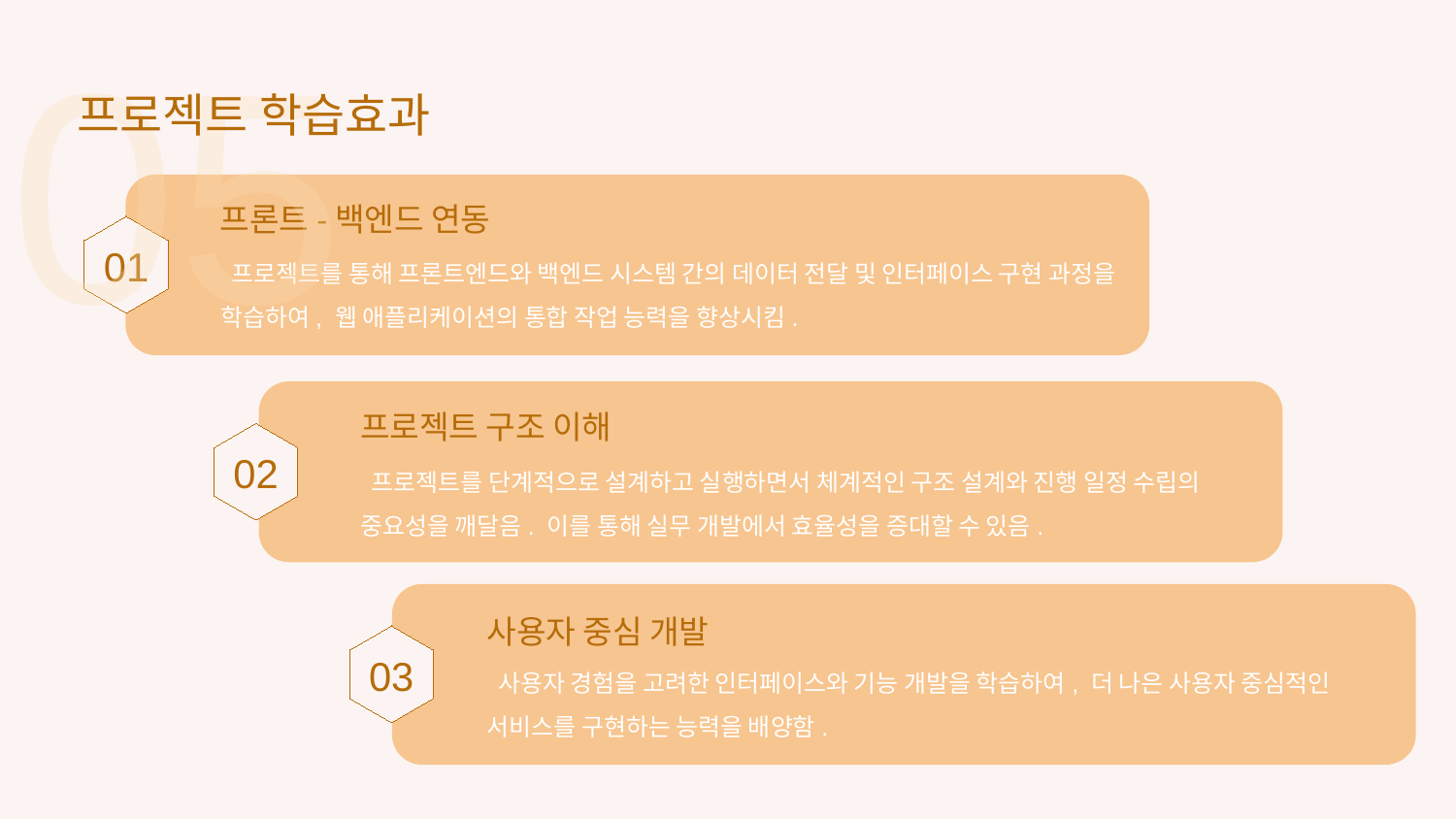

05
프로젝트 학습효과

프론트-백엔드 연동

01
 프로젝트를 통해 프론트엔드와 백엔드 시스템 간의 데이터 전달 및 인터페이스 구현 과정을 학습하여, 웹 애플리케이션의 통합 작업 능력을 향상시킴.

프로젝트 구조 이해

02
 프로젝트를 단계적으로 설계하고 실행하면서 체계적인 구조 설계와 진행 일정 수립의 중요성을 깨달음. 이를 통해 실무 개발에서 효율성을 증대할 수 있음.

사용자 중심 개발

03
 사용자 경험을 고려한 인터페이스와 기능 개발을 학습하여, 더 나은 사용자 중심적인 서비스를 구현하는 능력을 배양함.